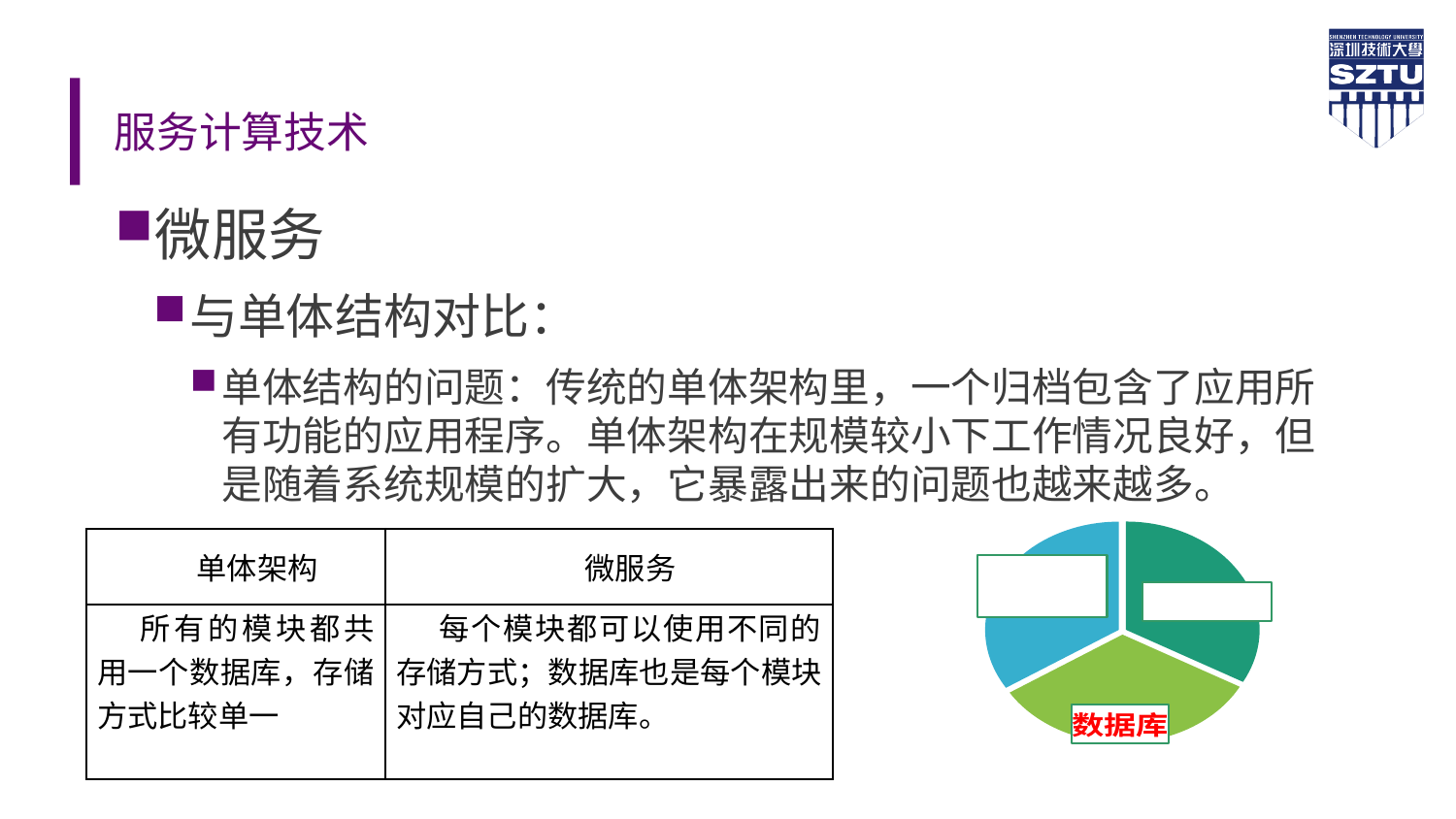

# 服务计算技术
微服务
与单体结构对比：
单体结构的问题：传统的单体架构里，一个归档包含了应用所有功能的应用程序。单体架构在规模较小下工作情况良好，但是随着系统规模的扩大，它暴露出来的问题也越来越多。

### Chart

| Category | % |
|---|---|
| 1 | 0.330000000000003 |
| 2 | 0.330000000000003 |
| 3 | 0.34 |
|  | None |
| 单体架构 | 微服务 |
| --- | --- |
| 所有的模块都共用一个数据库，存储方式比较单一 | 每个模块都可以使用不同的存储方式；数据库也是每个模块对应自己的数据库。 |